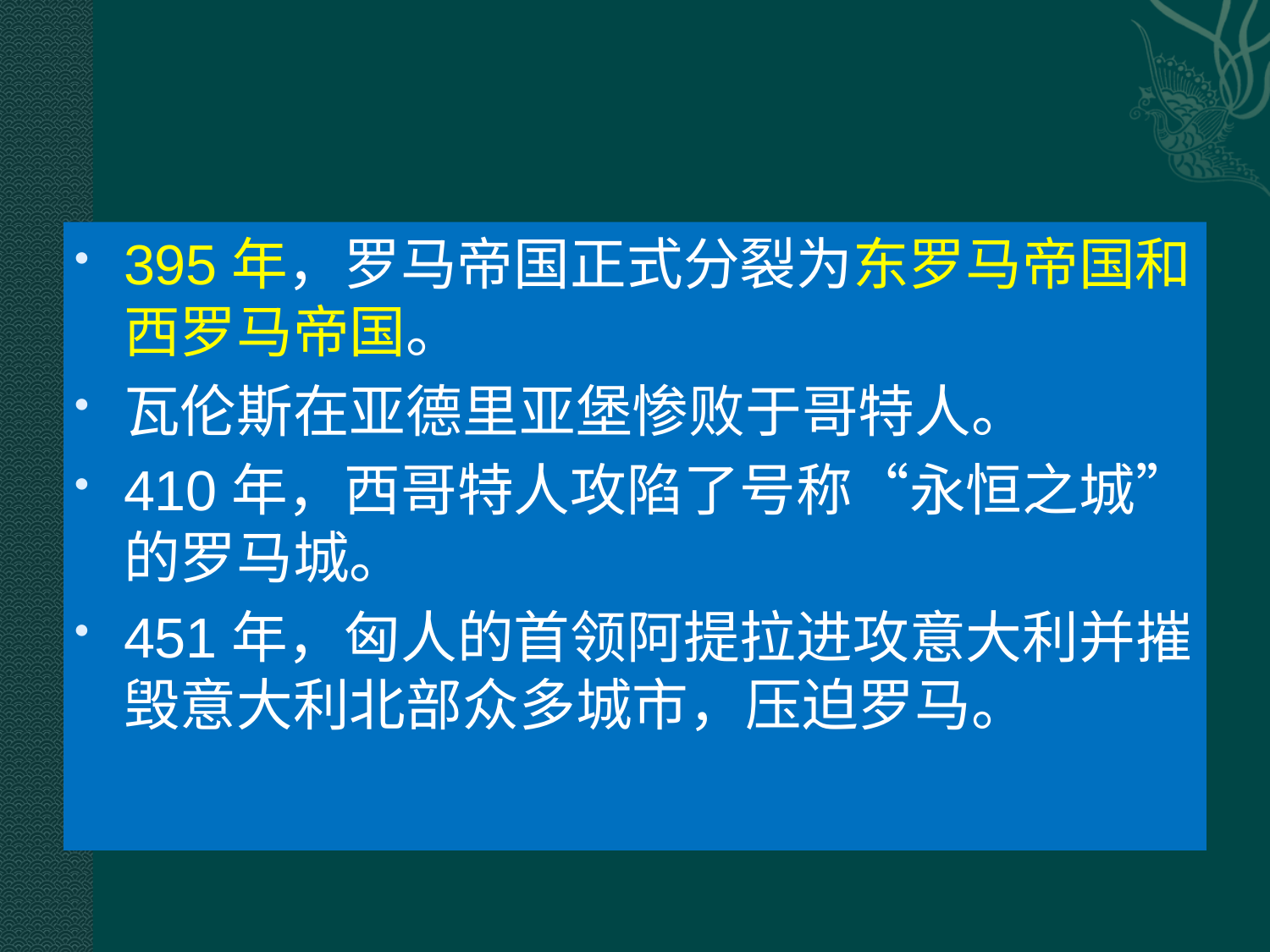

395年，罗马帝国正式分裂为东罗马帝国和西罗马帝国。
瓦伦斯在亚德里亚堡惨败于哥特人。
410年，西哥特人攻陷了号称“永恒之城”的罗马城。
451年，匈人的首领阿提拉进攻意大利并摧毁意大利北部众多城市，压迫罗马。